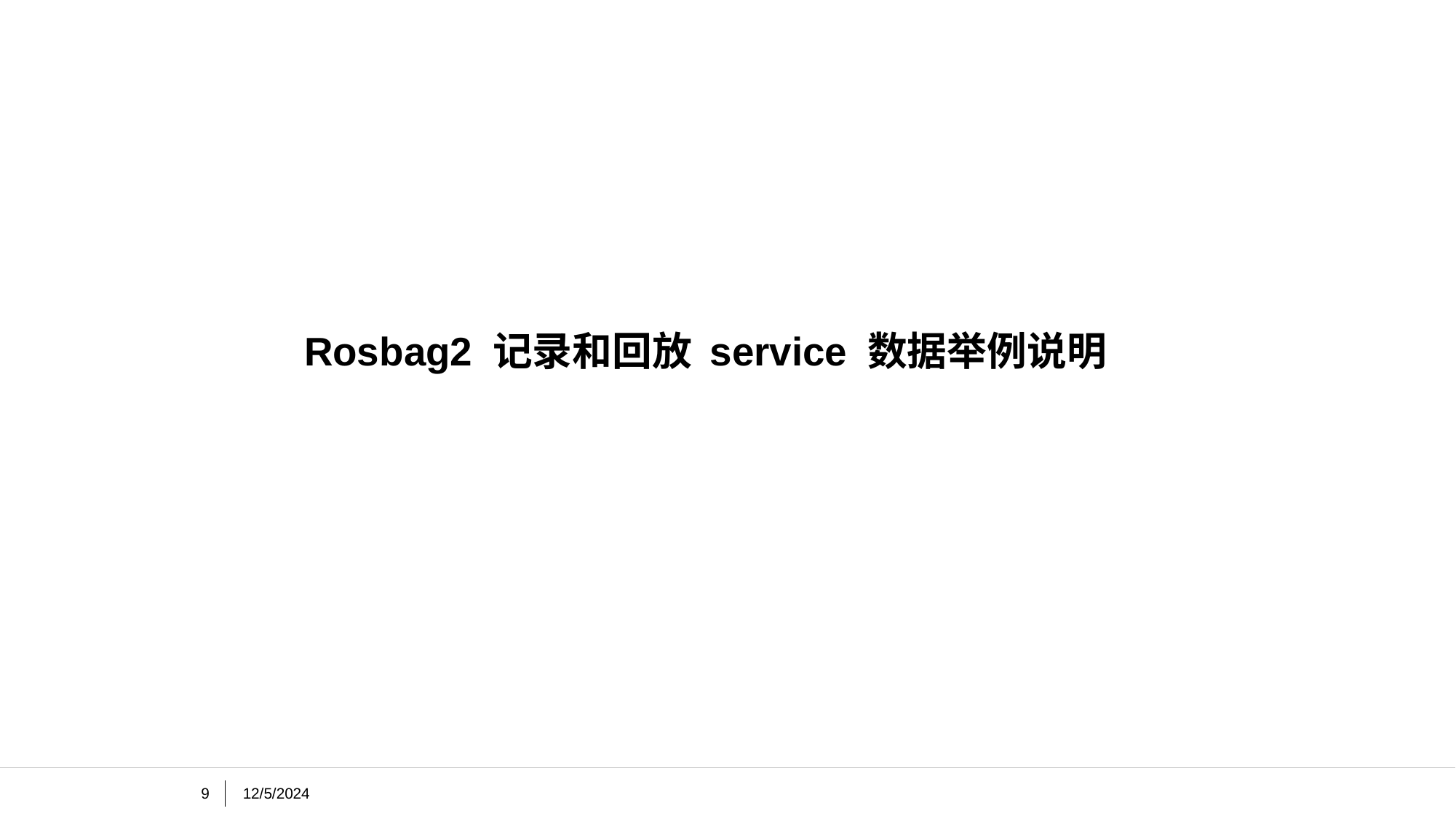

# Rosbag2 记录和回放 service 数据举例说明
9
12/5/2024